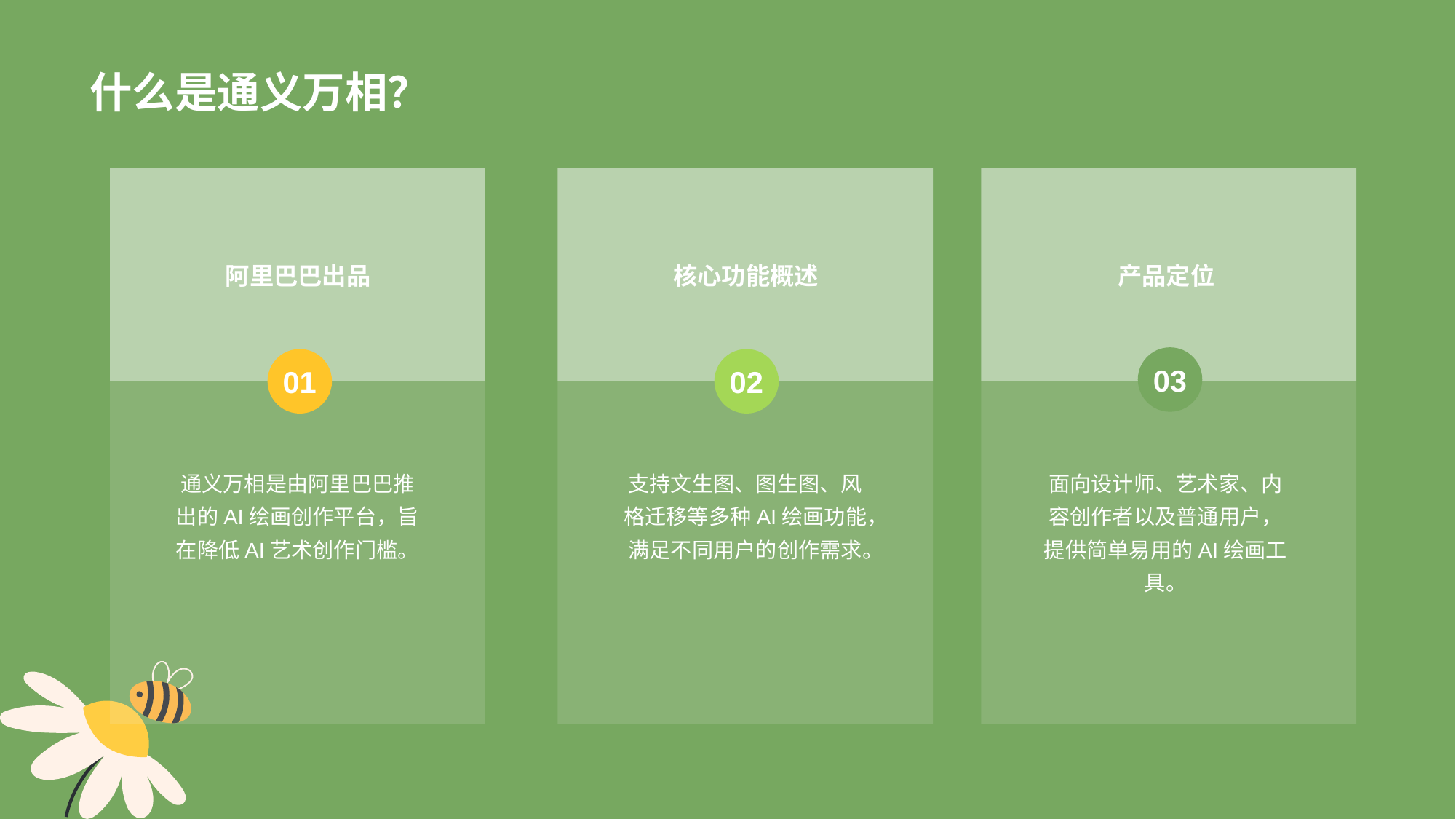

# 什么是通义万相？

阿里巴巴出品
核心功能概述
产品定位
03
01
02

通义万相是由阿里巴巴推出的AI绘画创作平台，旨在降低AI艺术创作门槛。
支持文生图、图生图、风格迁移等多种AI绘画功能，满足不同用户的创作需求。
面向设计师、艺术家、内容创作者以及普通用户，提供简单易用的AI绘画工具。